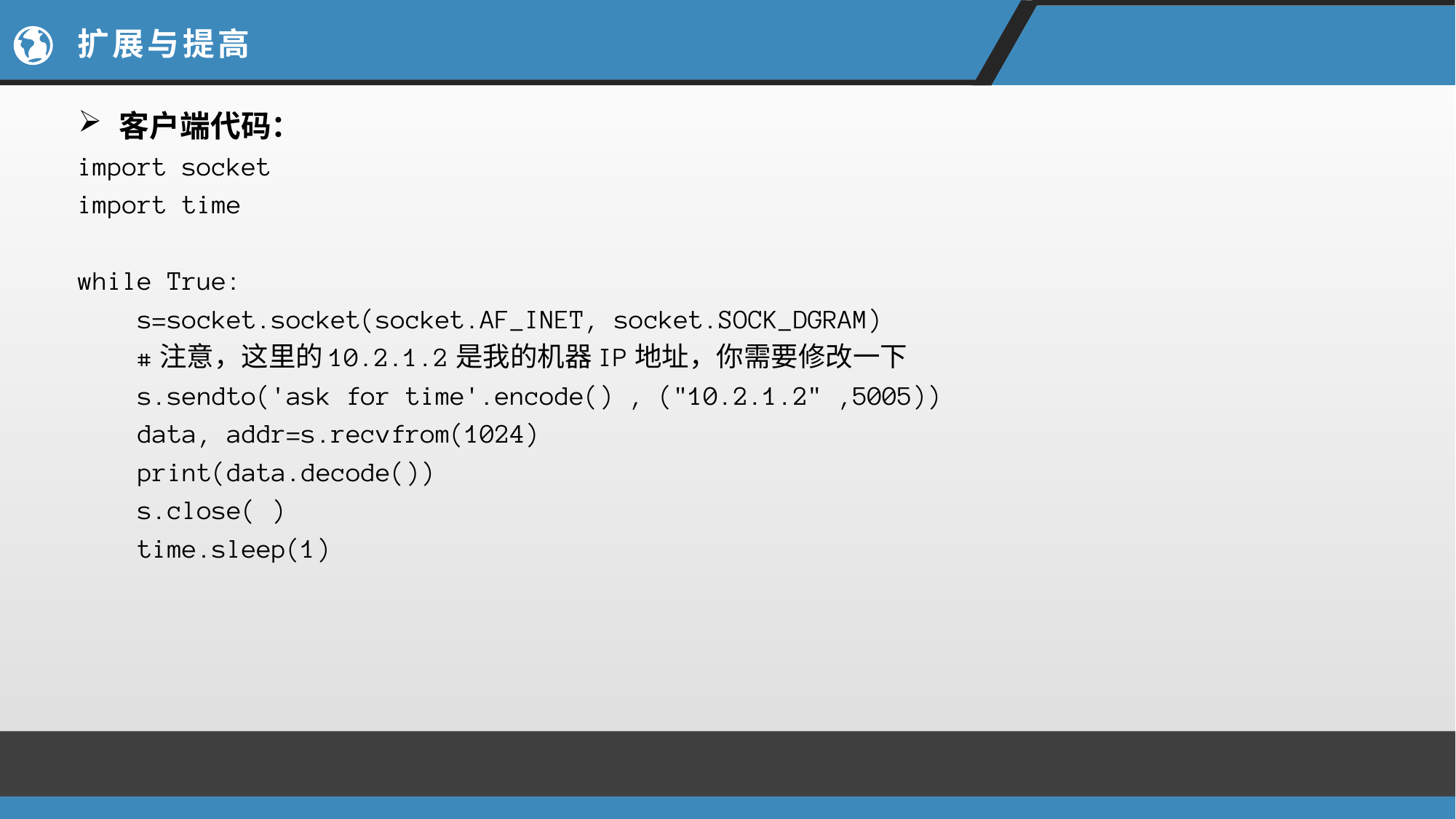

# 扩展与提高

客户端代码：
import socket
import time

while True:
    s=socket.socket(socket.AF_INET, socket.SOCK_DGRAM)
    #注意，这里的10.2.1.2是我的机器IP地址，你需要修改一下
    s.sendto('ask for time'.encode() , ("10.2.1.2" ,5005))
    data, addr=s.recvfrom(1024)
    print(data.decode())
    s.close( )
    time.sleep(1)